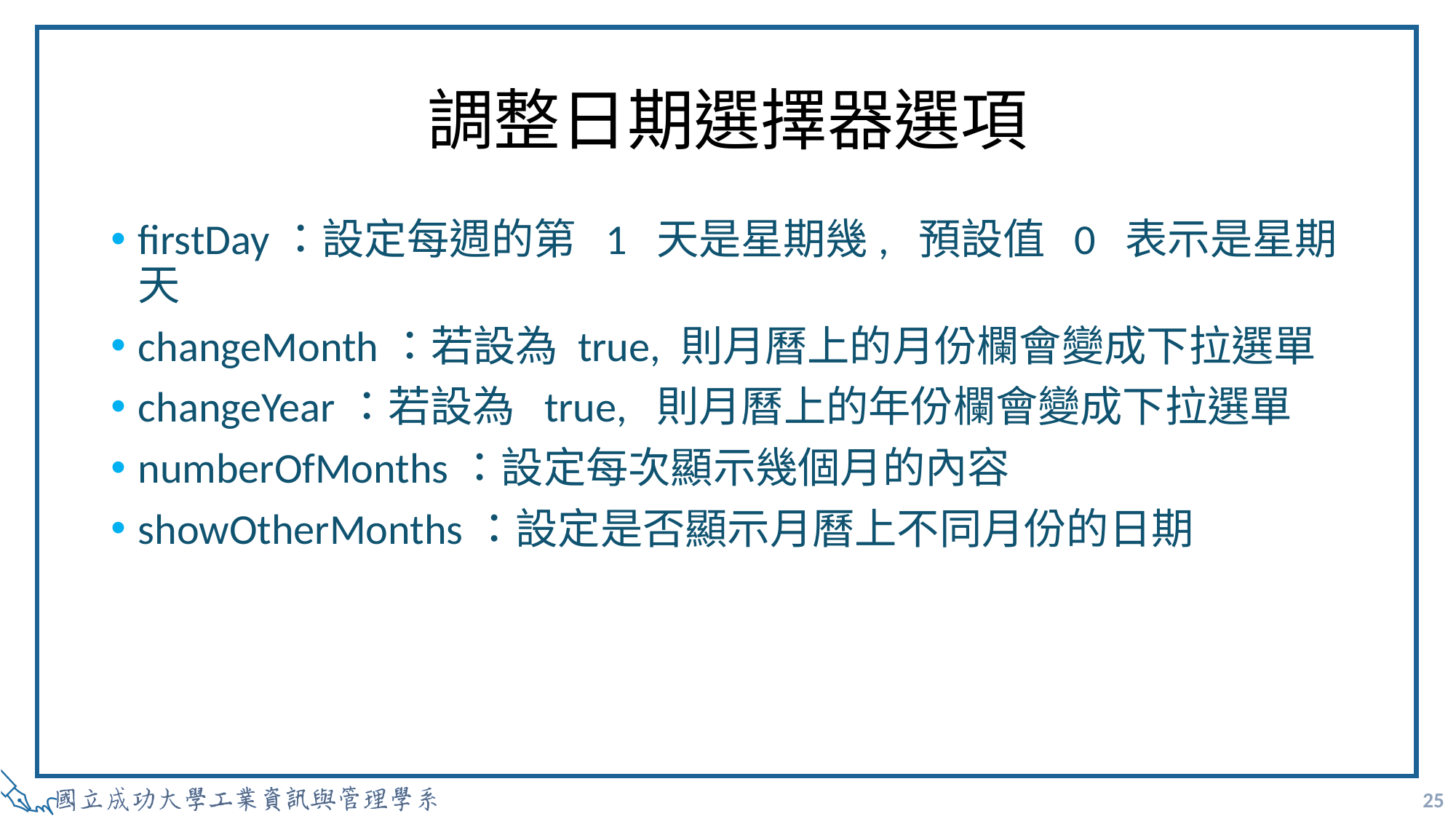

# 調整日期選擇器選項
firstDay：設定每週的第  1  天是星期幾,  預設值  0  表示是星期天
changeMonth：若設為 true, 則月曆上的月份欄會變成下拉選單
changeYear：若設為  true,  則月曆上的年份欄會變成下拉選單
numberOfMonths：設定每次顯示幾個月的內容
showOtherMonths：設定是否顯示月曆上不同月份的日期

25